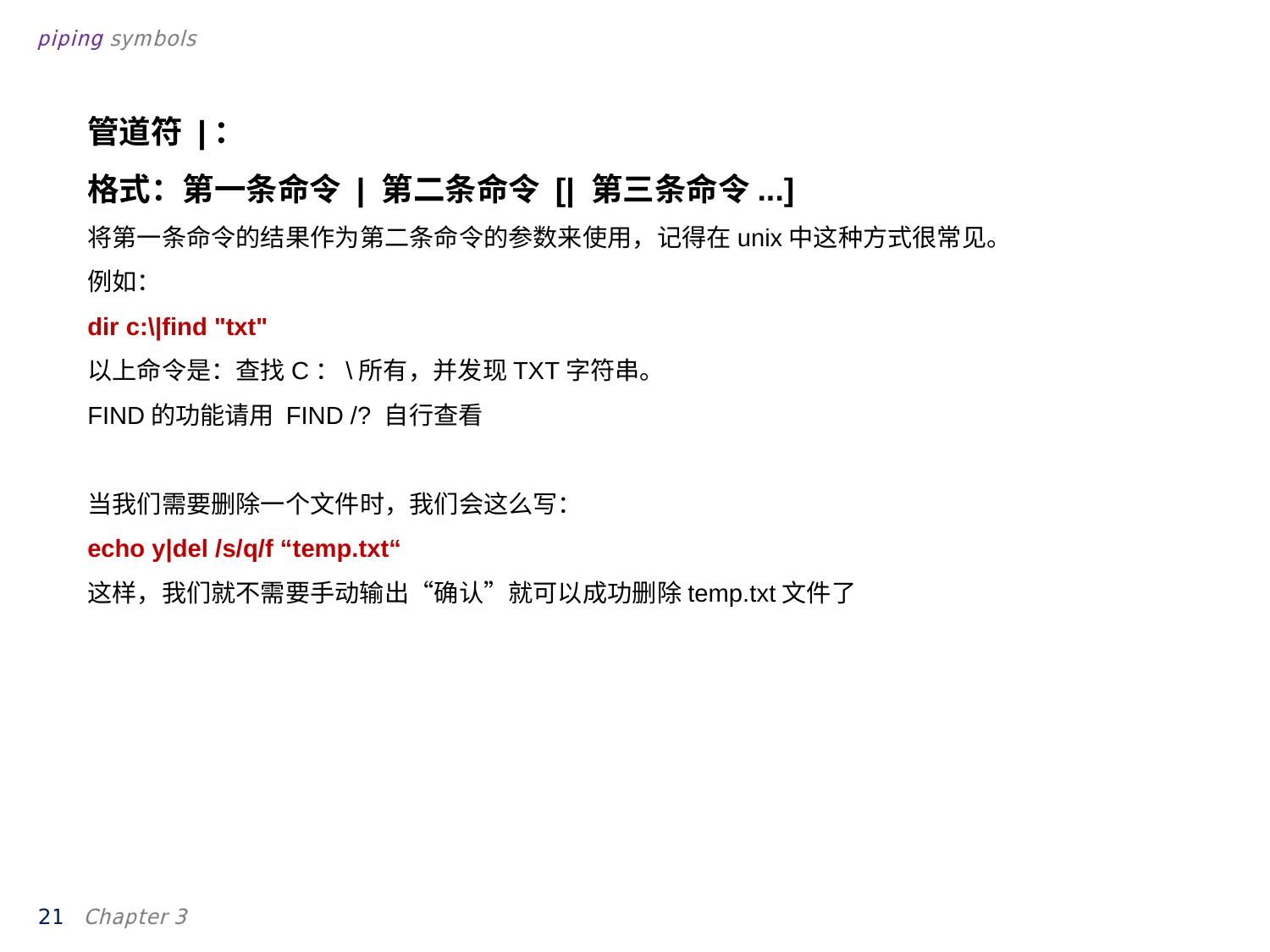

piping symbols
管道符 |：
格式：第一条命令 | 第二条命令 [| 第三条命令...]
将第一条命令的结果作为第二条命令的参数来使用，记得在unix中这种方式很常见。
例如：
dir c:\|find "txt"
以上命令是：查找C：\所有，并发现TXT字符串。
FIND的功能请用 FIND /? 自行查看

当我们需要删除一个文件时，我们会这么写：
echo y|del /s/q/f “temp.txt“
这样，我们就不需要手动输出“确认”就可以成功删除temp.txt文件了
21   Chapter 3